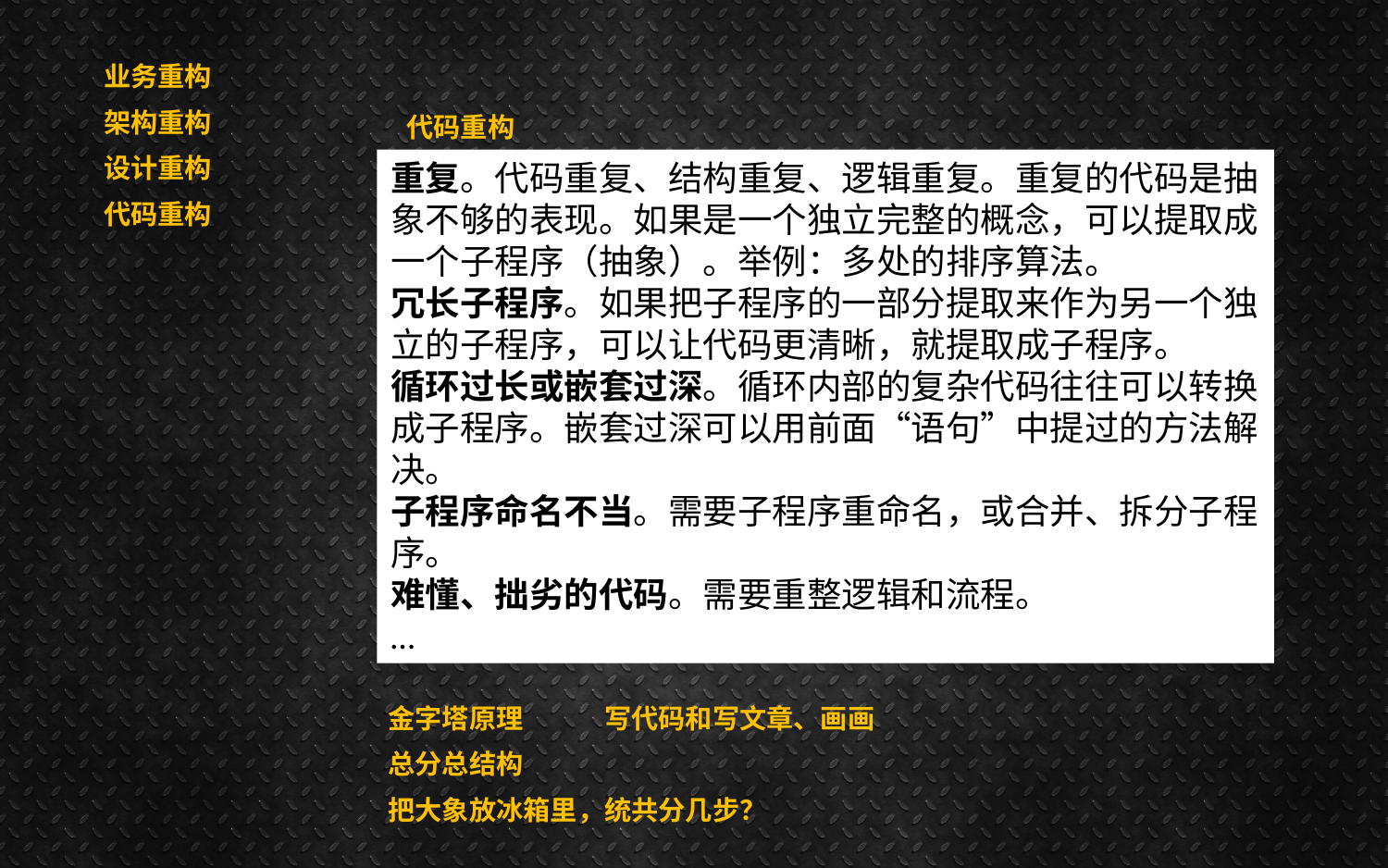

业务重构
架构重构
设计重构
代码重构
代码重构
重复。代码重复、结构重复、逻辑重复。重复的代码是抽象不够的表现。如果是一个独立完整的概念，可以提取成一个子程序（抽象）。举例：多处的排序算法。
冗长子程序。如果把子程序的一部分提取来作为另一个独立的子程序，可以让代码更清晰，就提取成子程序。
循环过长或嵌套过深。循环内部的复杂代码往往可以转换成子程序。嵌套过深可以用前面“语句”中提过的方法解决。
子程序命名不当。需要子程序重命名，或合并、拆分子程序。
难懂、拙劣的代码。需要重整逻辑和流程。
…
金字塔原理             写代码和写文章、画画
总分总结构
把大象放冰箱里，统共分几步？